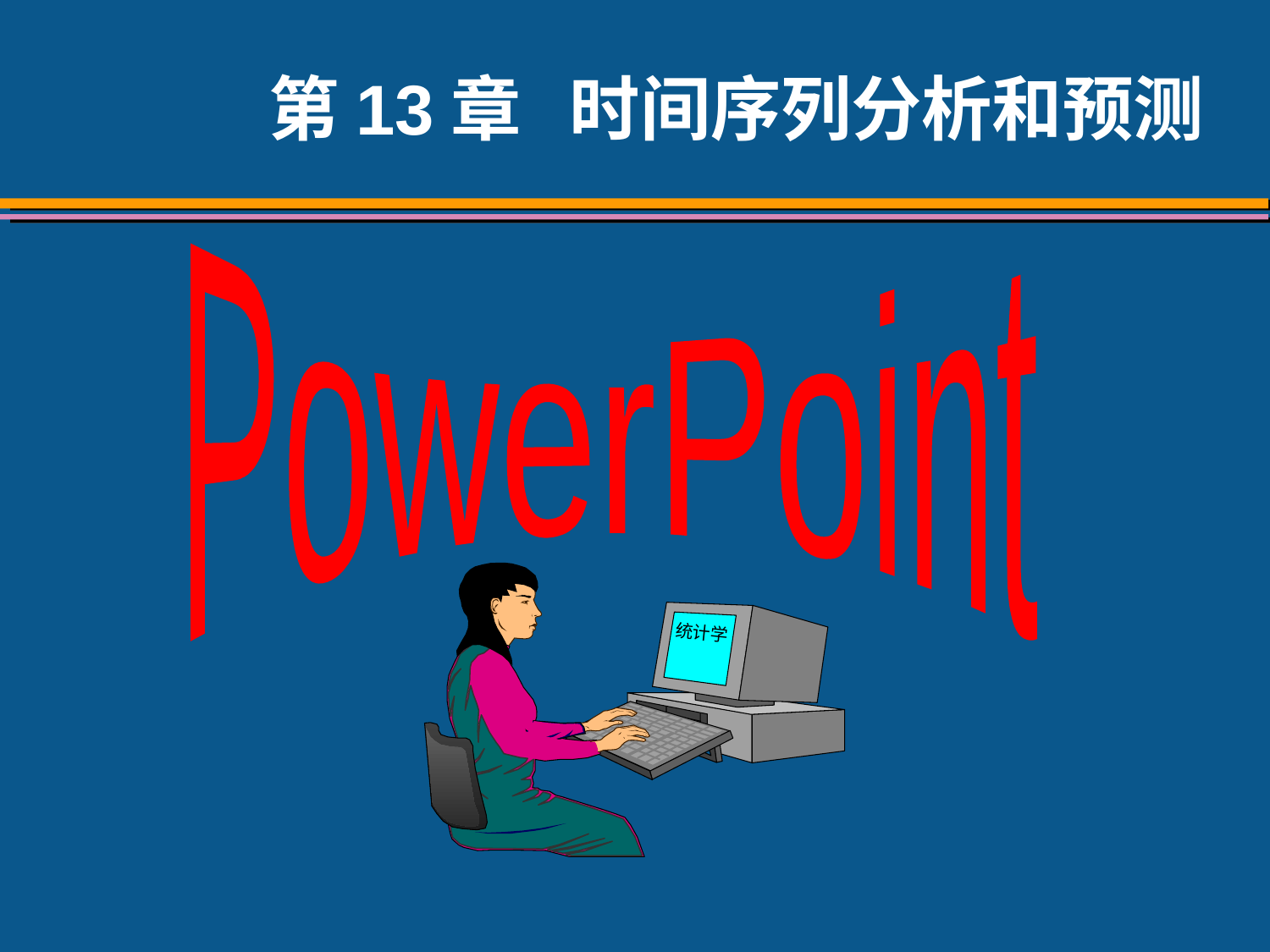

# 第13章   时间序列分析和预测
PowerPoint

统计学

作者：中国人民大学统计学院
贾俊平